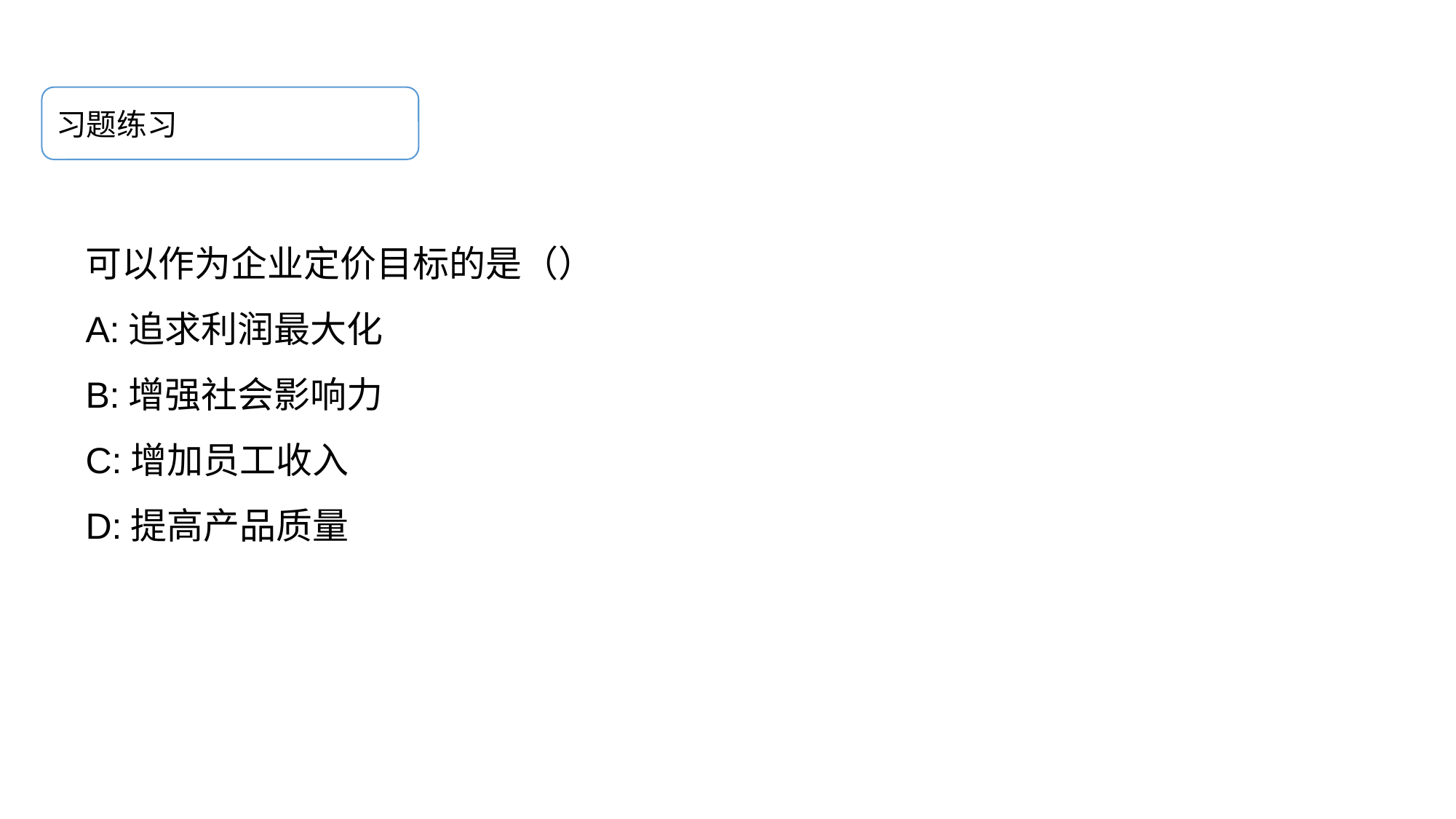

习题练习
可以作为企业定价目标的是（）
A:追求利润最大化
B:增强社会影响力
C:增加员工收入
D:提高产品质量